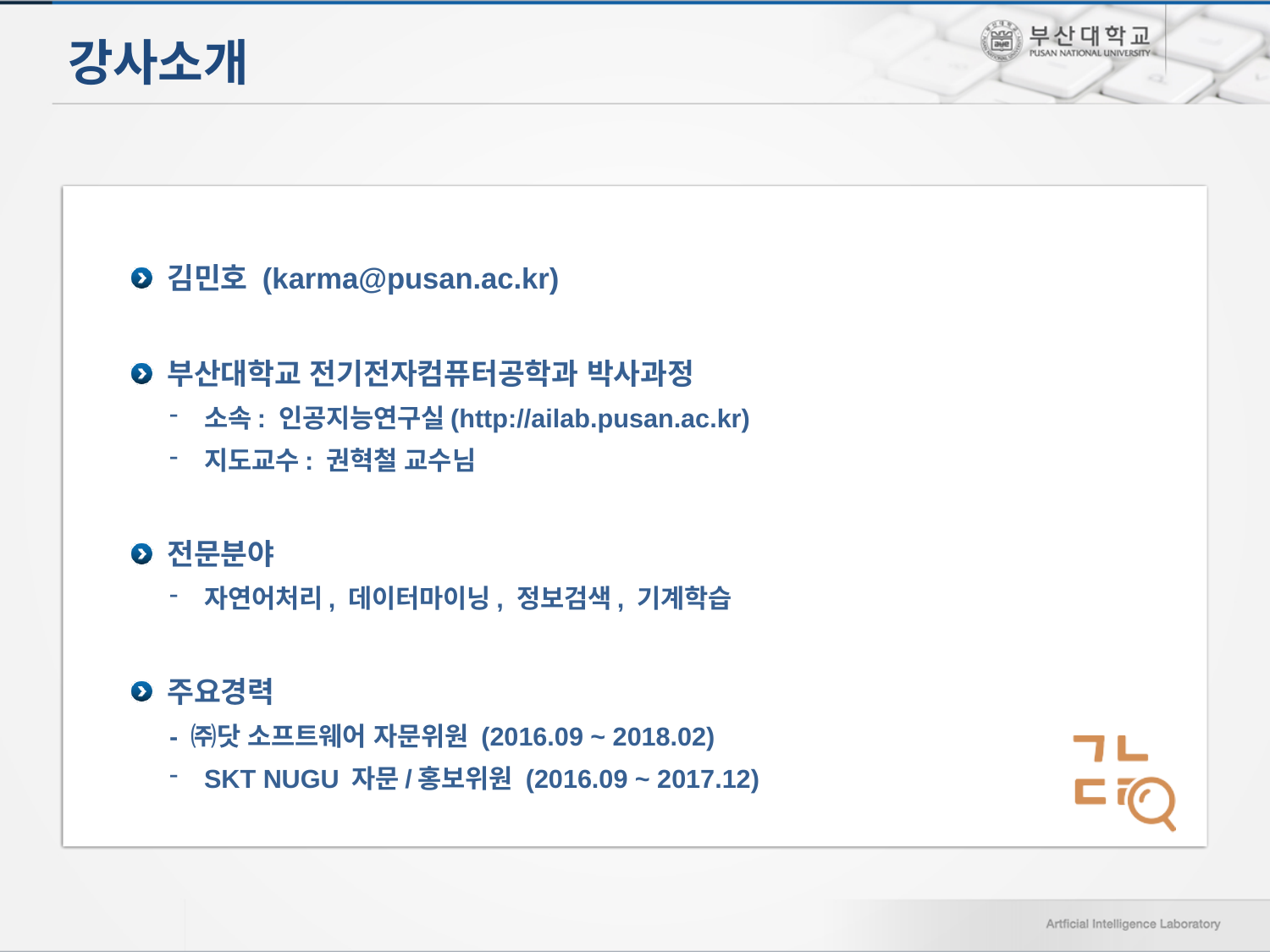

# 강사소개
김민호 (karma@pusan.ac.kr)

부산대학교 전기전자컴퓨터공학과 박사과정
소속: 인공지능연구실(http://ailab.pusan.ac.kr)
지도교수: 권혁철 교수님

전문분야
자연어처리, 데이터마이닝, 정보검색, 기계학습

주요경력
- ㈜닷 소프트웨어 자문위원 (2016.09 ~ 2018.02)
SKT NUGU 자문/홍보위원 (2016.09 ~ 2017.12)